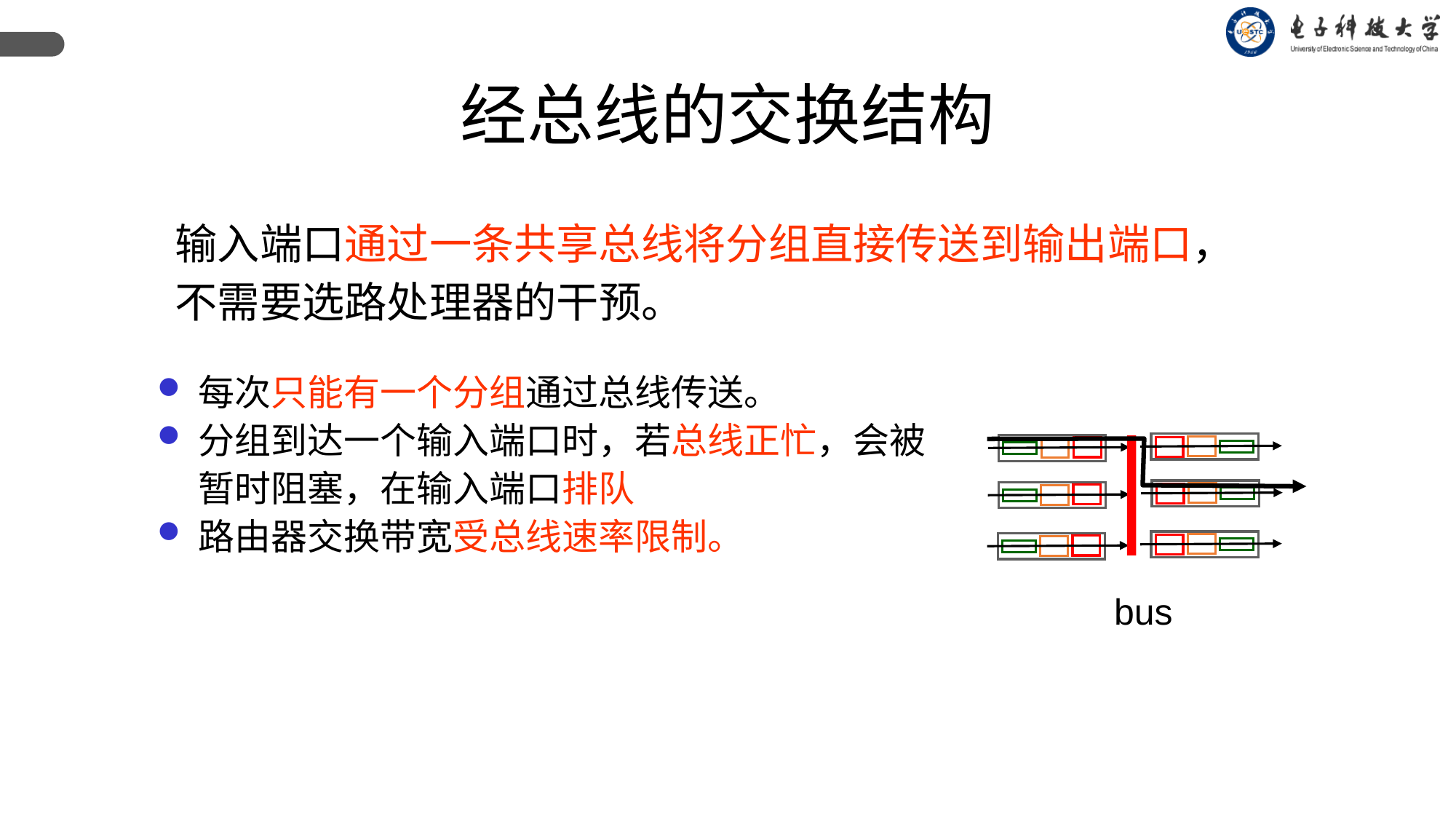

经总线的交换结构
输入端口通过一条共享总线将分组直接传送到输出端口，不需要选路处理器的干预。
每次只能有一个分组通过总线传送。
分组到达一个输入端口时，若总线正忙，会被暂时阻塞，在输入端口排队
路由器交换带宽受总线速率限制。

bus